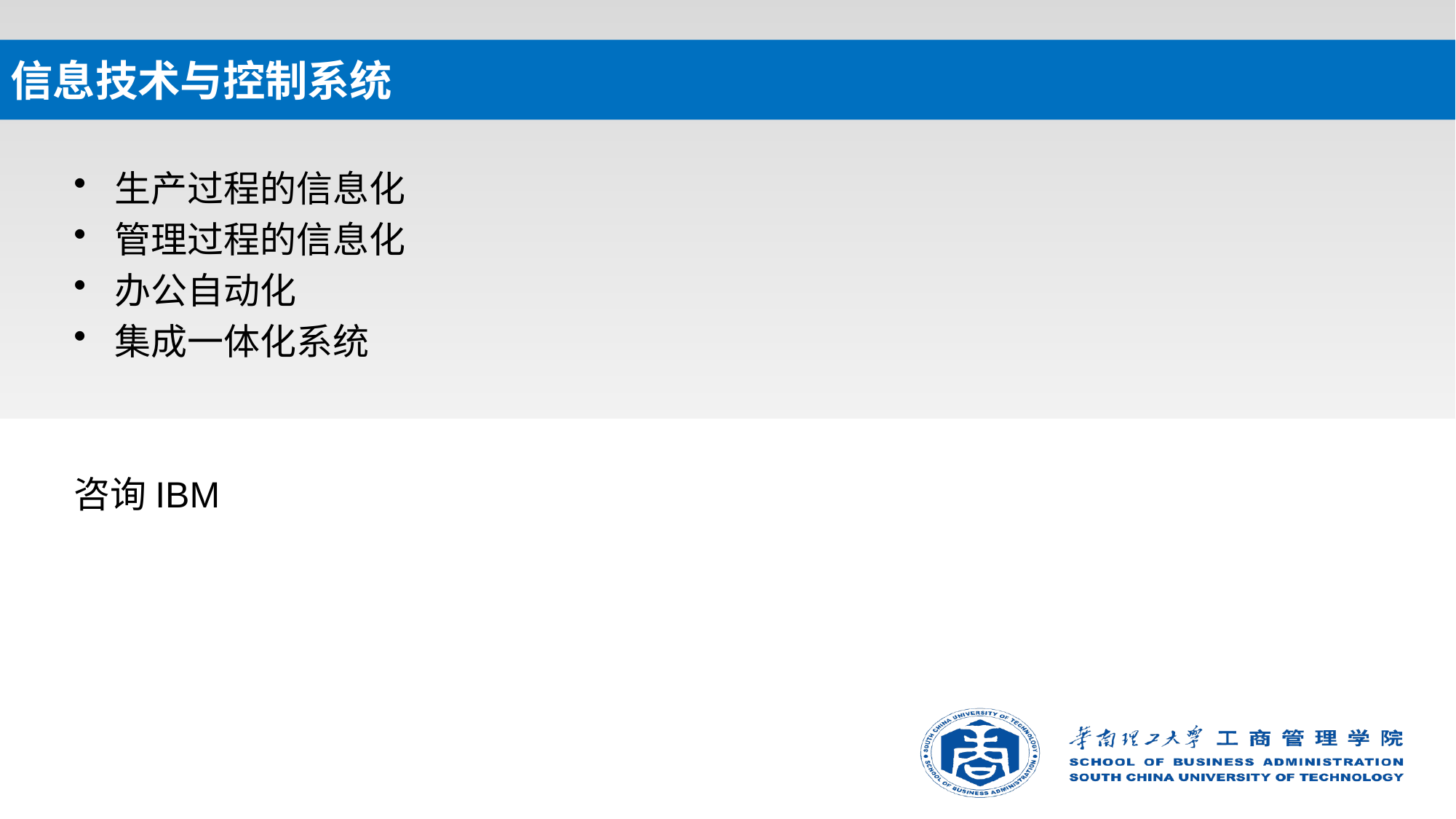

# 信息技术与控制系统
生产过程的信息化
管理过程的信息化
办公自动化
集成一体化系统

咨询IBM